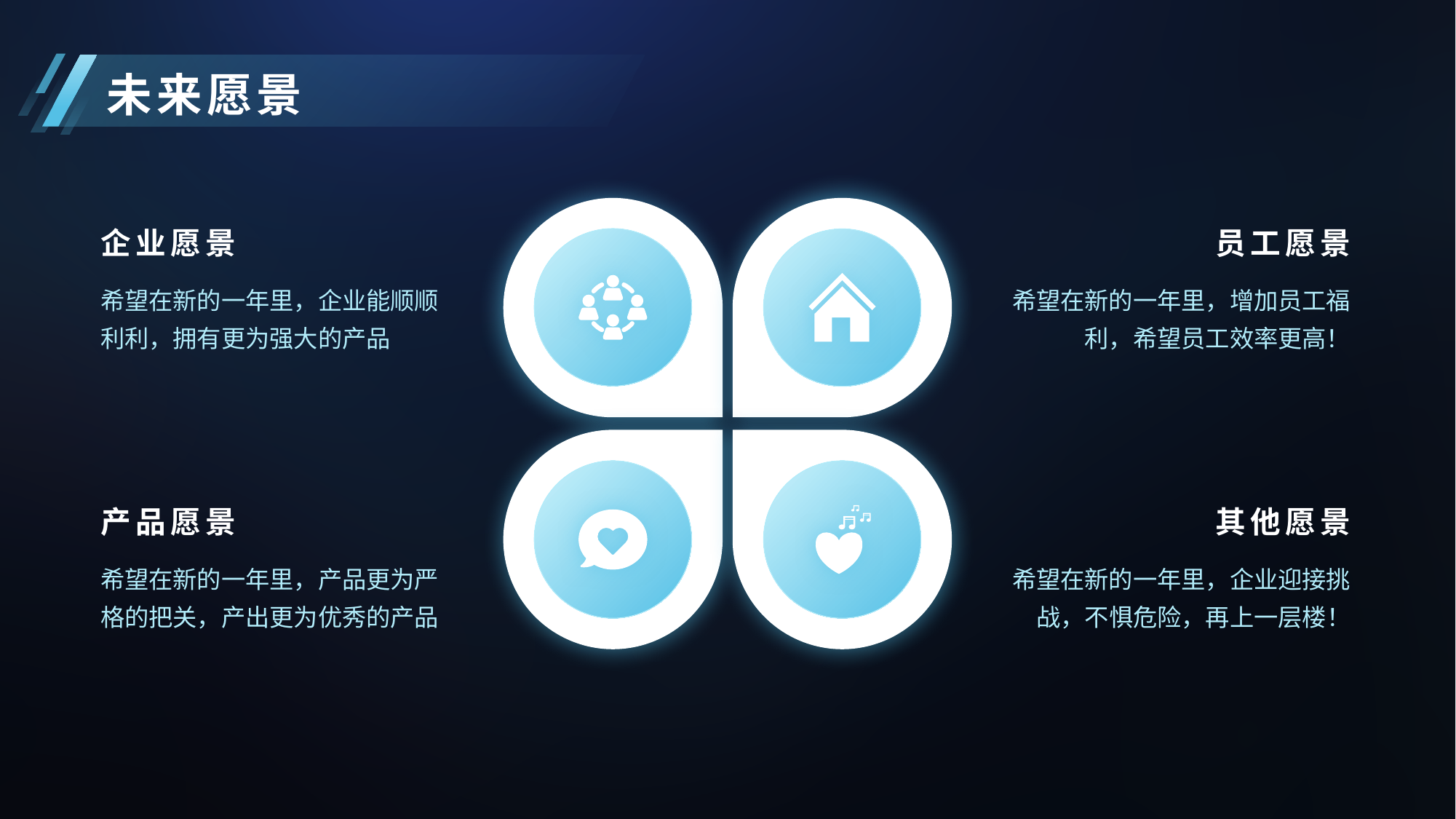

未来愿景

企业愿景
员工愿景

希望在新的一年里，企业能顺顺利利，拥有更为强大的产品
希望在新的一年里，增加员工福利，希望员工效率更高！

产品愿景
其他愿景

希望在新的一年里，产品更为严格的把关，产出更为优秀的产品
希望在新的一年里，企业迎接挑战，不惧危险，再上一层楼！